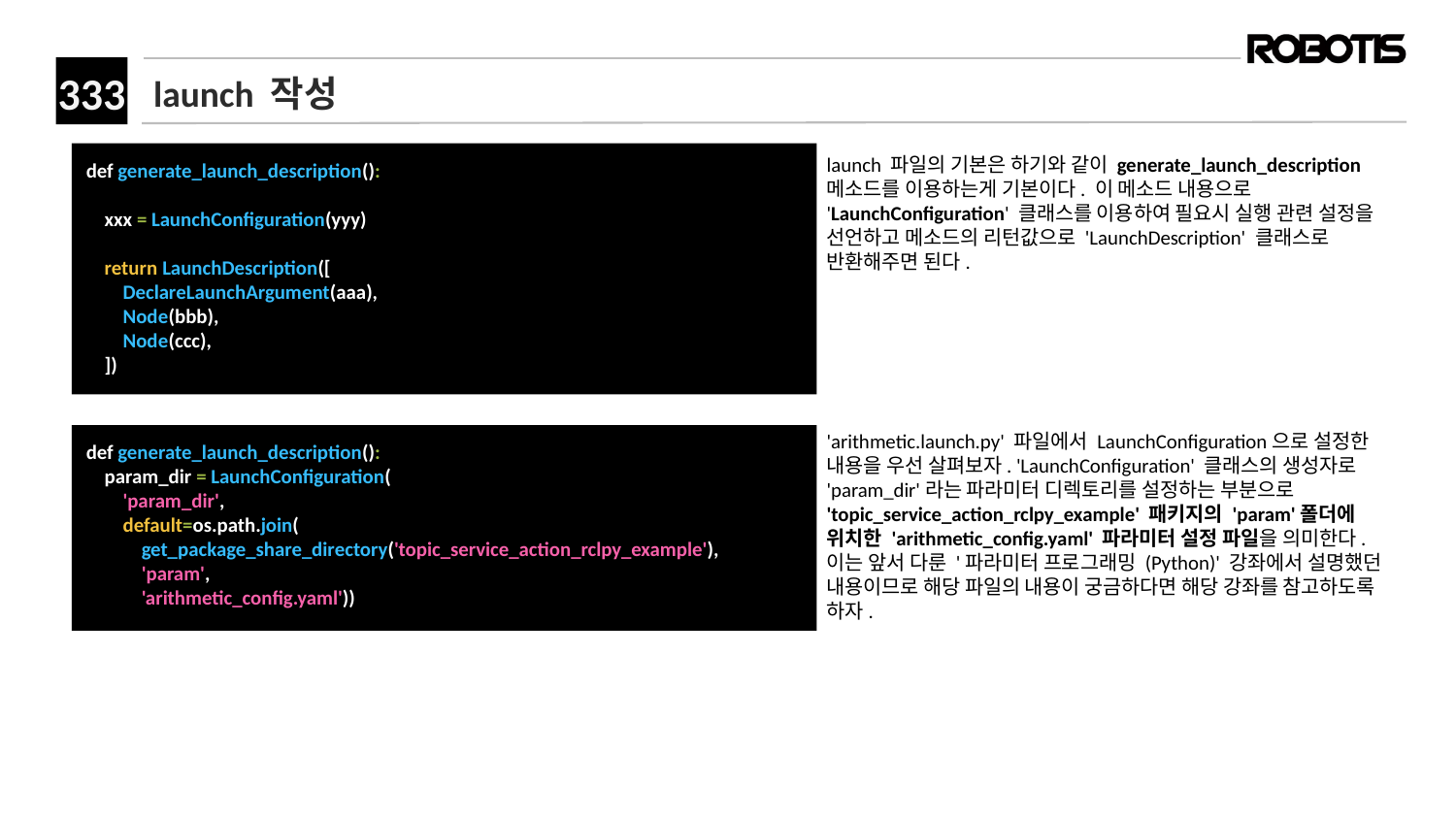

# launch 작성

launch 파일의 기본은 하기와 같이 generate_launch_description 메소드를 이용하는게 기본이다. 이 메소드 내용으로 'LaunchConfiguration' 클래스를 이용하여 필요시 실행 관련 설정을 선언하고 메소드의 리턴값으로 'LaunchDescription' 클래스로 반환해주면 된다.
def generate_launch_description():

    xxx = LaunchConfiguration(yyy)

    return LaunchDescription([
        DeclareLaunchArgument(aaa),
        Node(bbb),
        Node(ccc),
    ])
'arithmetic.launch.py' 파일에서 LaunchConfiguration으로 설정한 내용을 우선 살펴보자. 'LaunchConfiguration' 클래스의 생성자로 'param_dir'라는 파라미터 디렉토리를 설정하는 부분으로 'topic_service_action_rclpy_example' 패키지의 'param'폴더에 위치한 'arithmetic_config.yaml' 파라미터 설정 파일을 의미한다. 이는 앞서 다룬 '파라미터 프로그래밍 (Python)' 강좌에서 설명했던 내용이므로 해당 파일의 내용이 궁금하다면 해당 강좌를 참고하도록 하자.
def generate_launch_description():
    param_dir = LaunchConfiguration(
        'param_dir',
        default=os.path.join(
            get_package_share_directory('topic_service_action_rclpy_example'),
            'param',
            'arithmetic_config.yaml'))